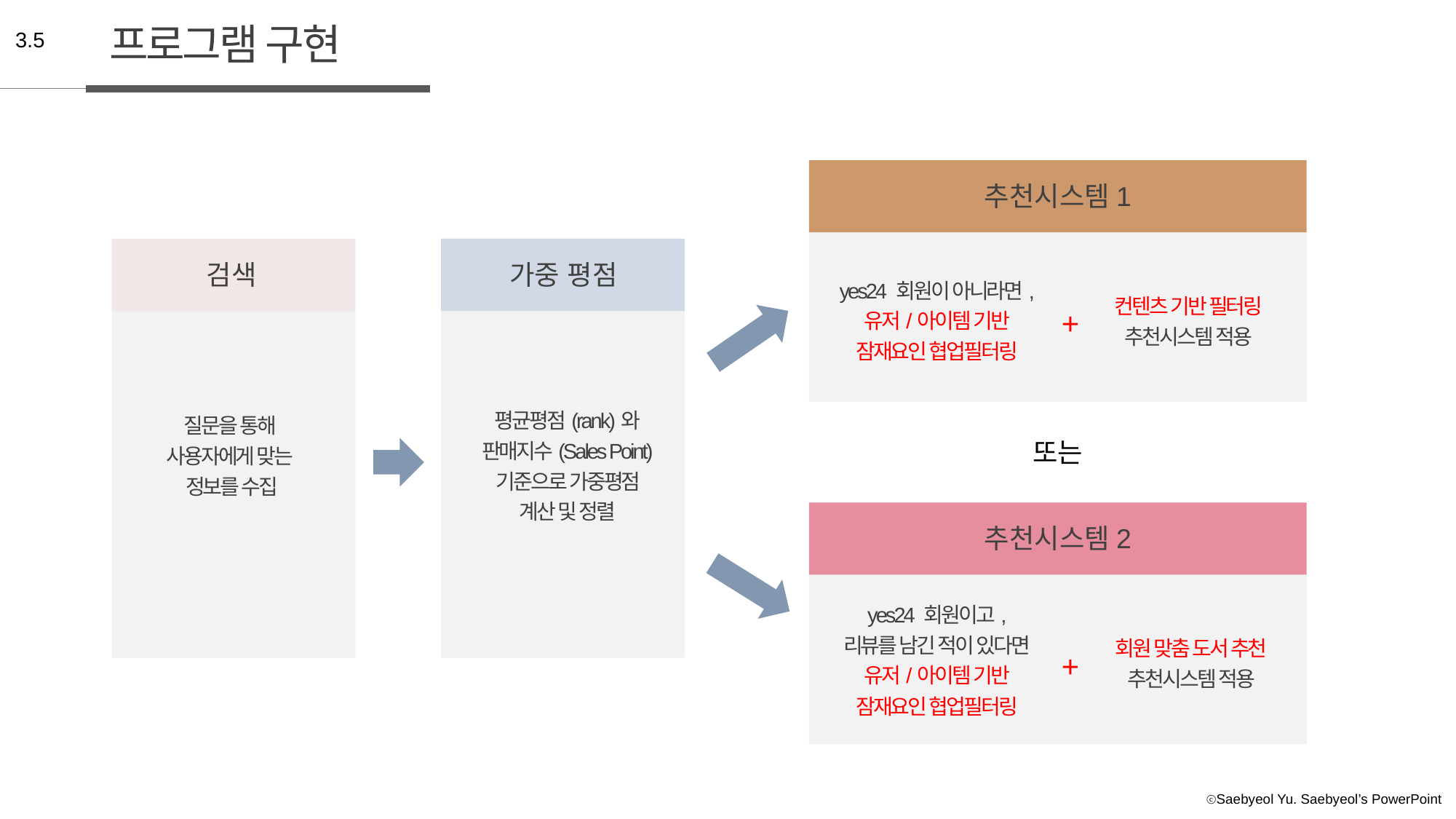

프로그램 구현
3.5

추천시스템1

검색
가중 평점
yes24 회원이 아니라면,
유저/아이템 기반
잠재요인 협업필터링
컨텐츠 기반 필터링
추천시스템 적용
+

평균평점(rank)와
판매지수(Sales Point)
기준으로 가중평점 계산 및 정렬
질문을 통해
사용자에게 맞는
정보를 수집
또는

>>

추천시스템2

yes24 회원이고,
리뷰를 남긴 적이 있다면
유저/아이템 기반
잠재요인 협업필터링
회원 맞춤 도서 추천
추천시스템 적용
+